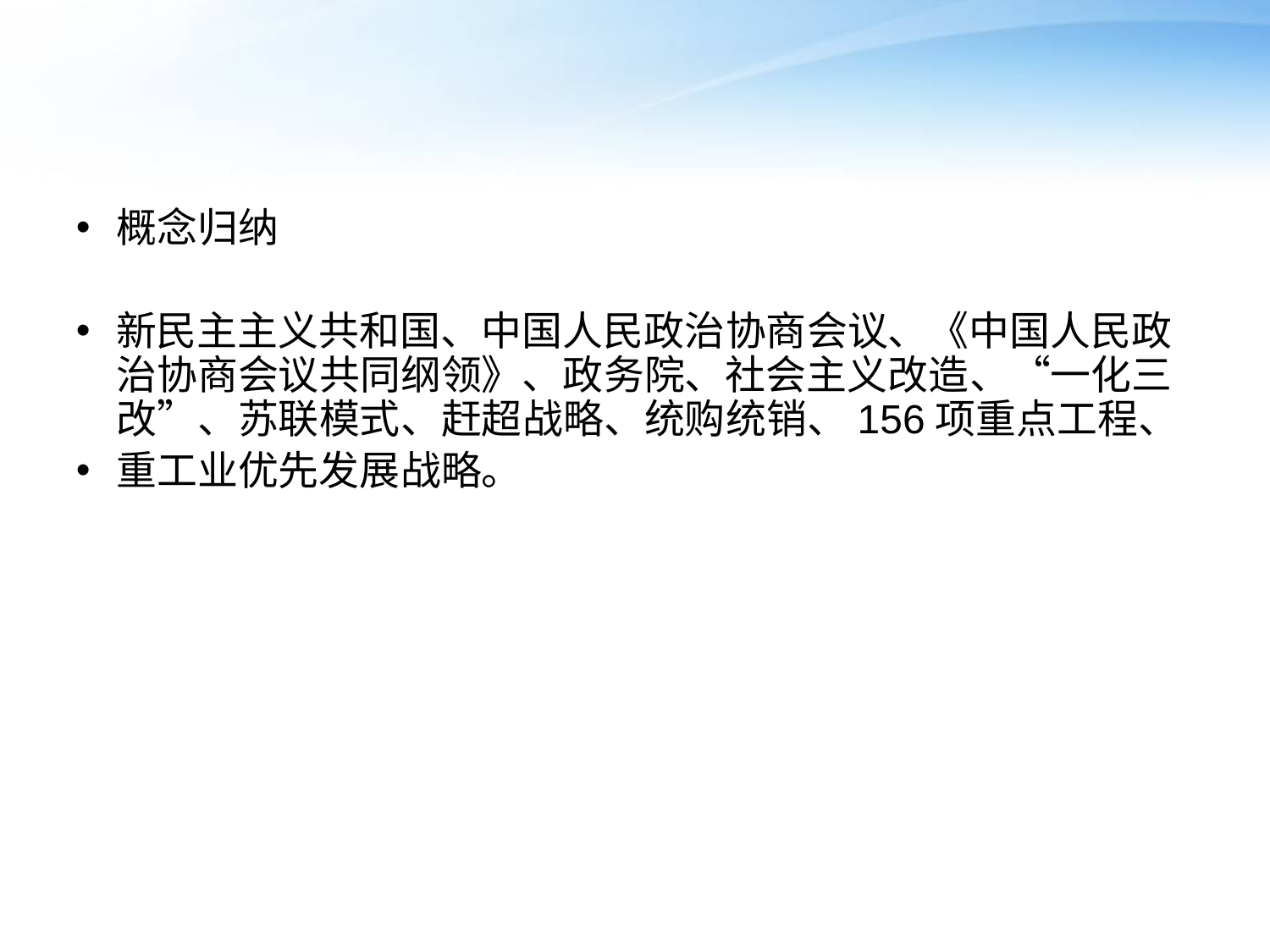

#
概念归纳

新民主主义共和国、中国人民政治协商会议、《中国人民政治协商会议共同纲领》、政务院、社会主义改造、“一化三改”、苏联模式、赶超战略、统购统销、156项重点工程、
重工业优先发展战略。